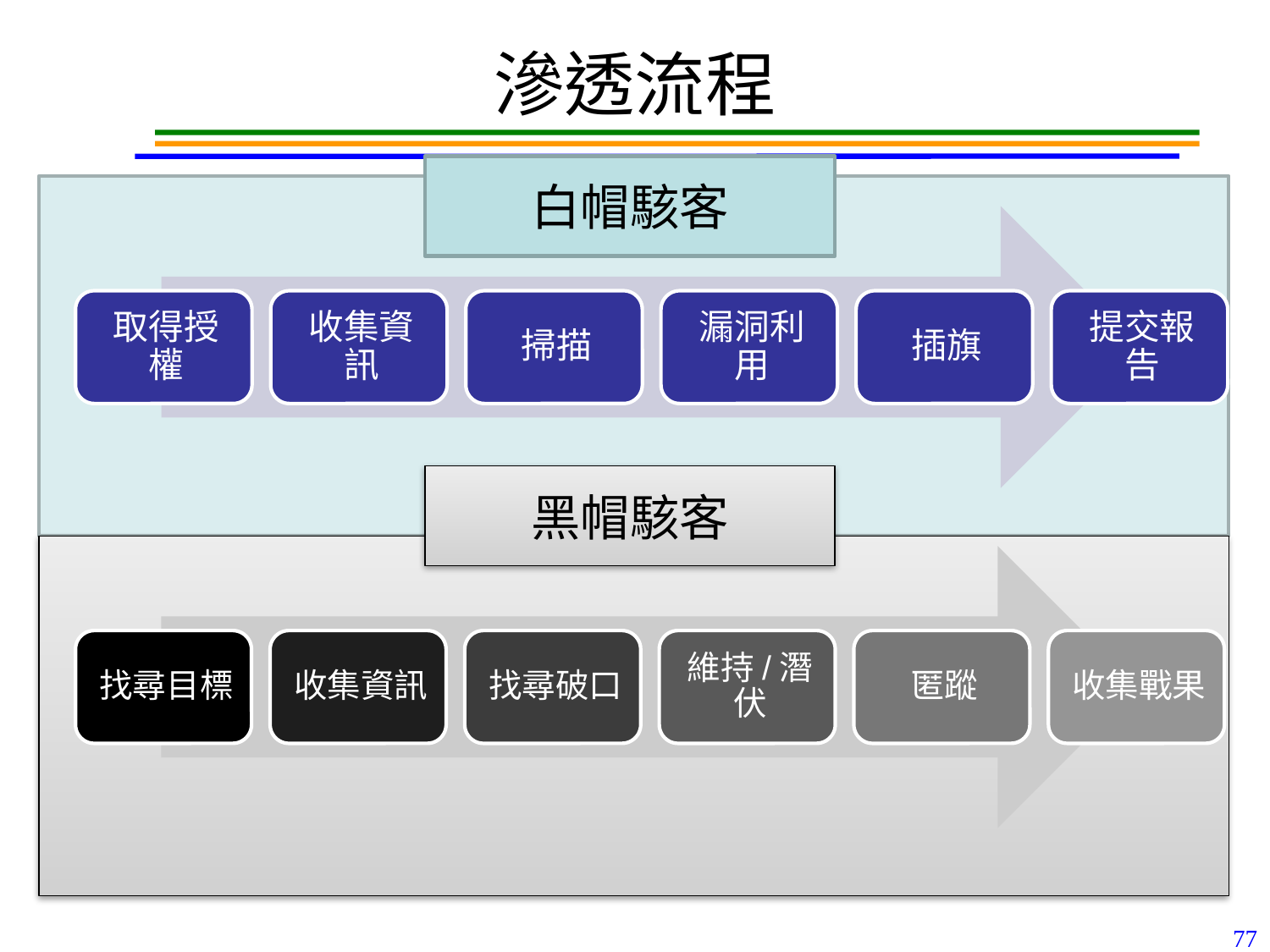

# 滲透流程
白帽駭客

取得授權
收集資訊
掃描
漏洞利用
插旗
提交報告
黑帽駭客

找尋目標
收集資訊
找尋破口
維持/潛伏
匿蹤
收集戰果
77